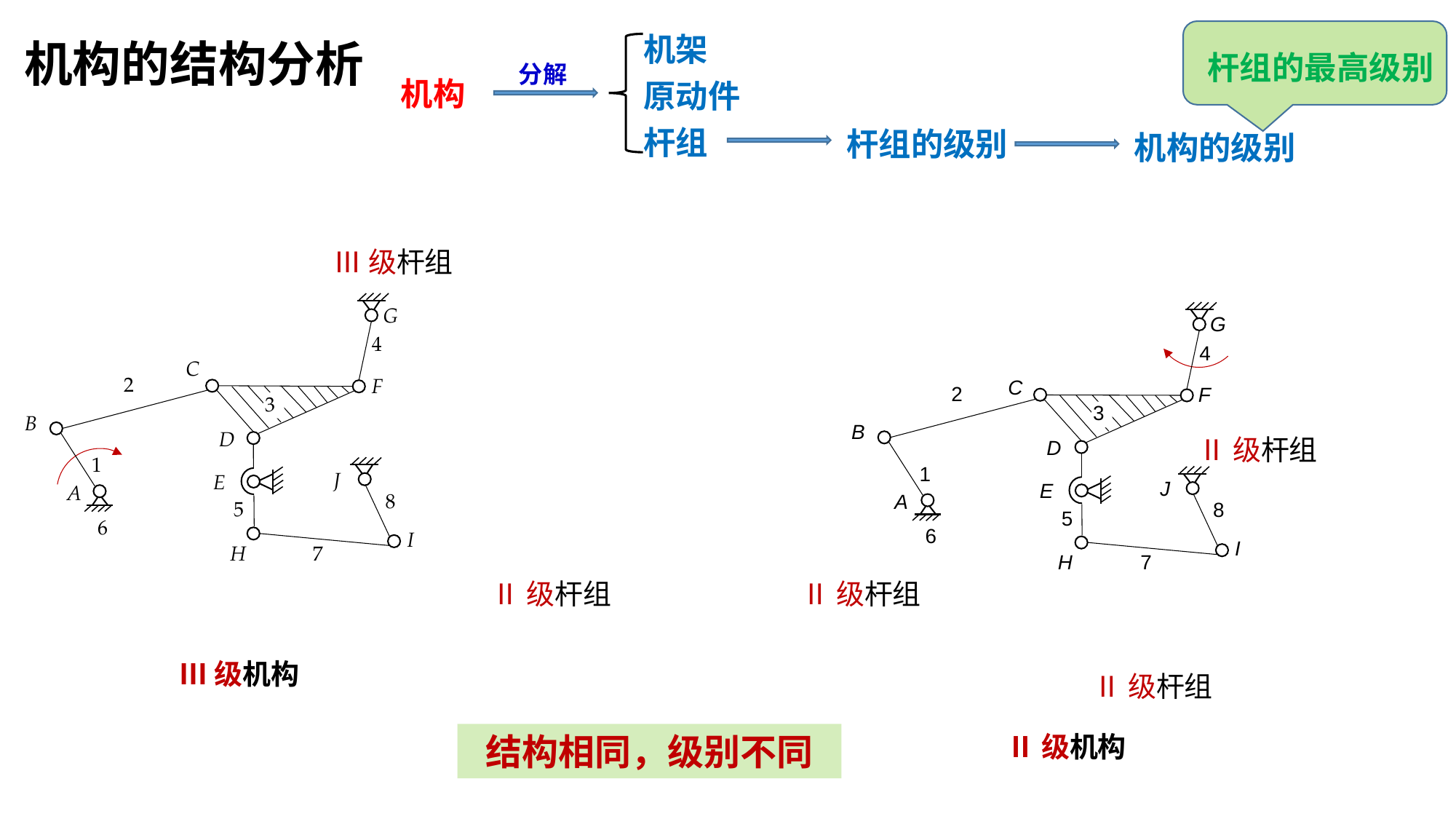

机架
原动件
杆组

杆组的最高级别
机构的结构分析

分解
机构

杆组的级别
机构的级别

Ⅲ级杆组

G

4
C
2
F

3

B
D

E

5
G

4
C
2

B

1
A

F

3

D

E

5
Ⅱ级杆组
1

J

8
I

H
7
J

8
I

H
7
A

6
6
Ⅱ级杆组
Ⅱ级杆组
Ⅲ级机构
Ⅱ级杆组
结构相同，级别不同
Ⅱ级机构